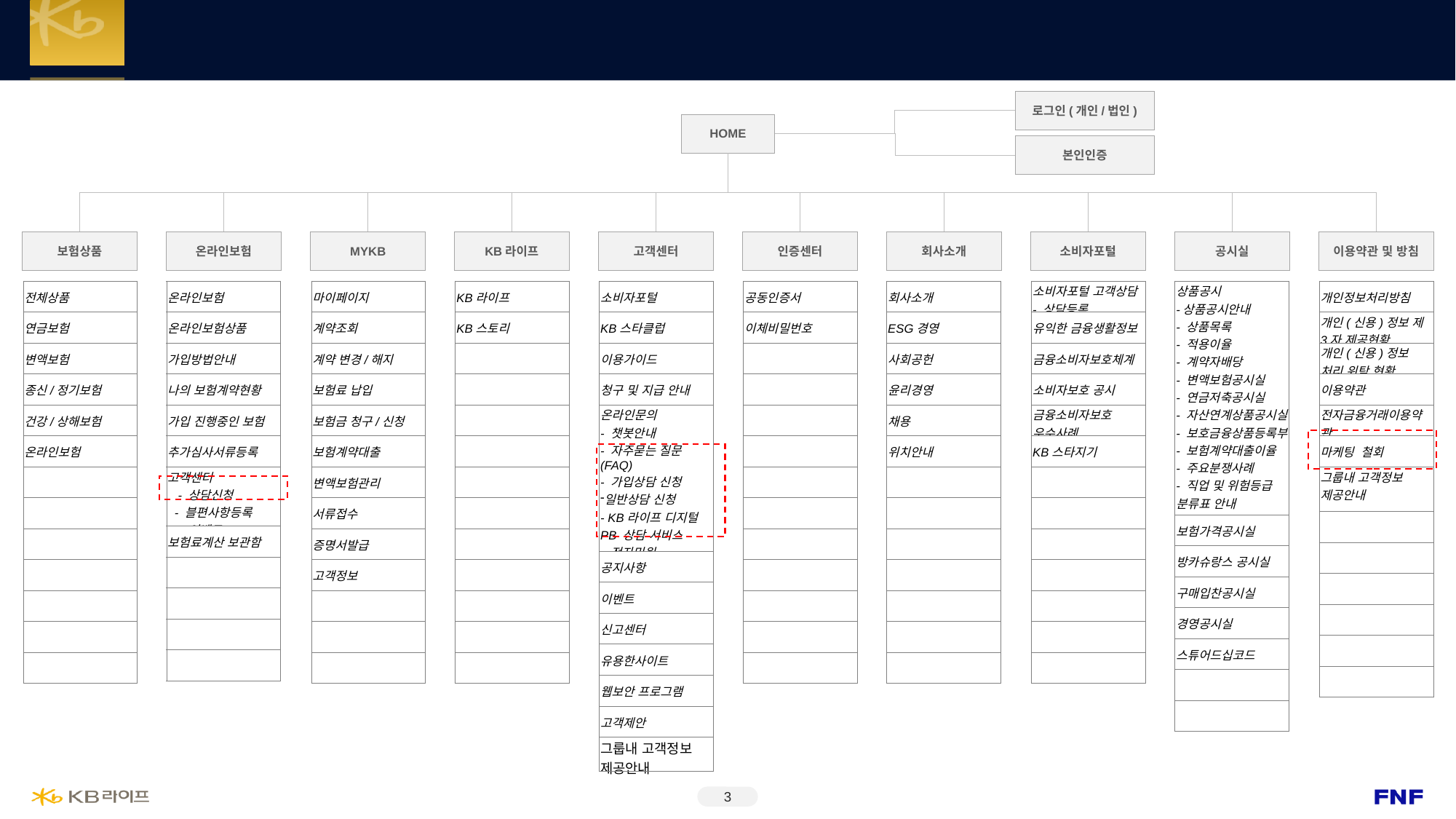

메뉴구조도
로그인(개인/법인)
HOME
본인인증
보험상품
온라인보험
MYKB
KB라이프
고객센터
인증센터
회사소개
소비자포털
공시실
이용약관 및 방침
| 전체상품 |
| --- |
| 연금보험 |
| 변액보험 |
| 종신/정기보험 |
| 건강/상해보험 |
| 온라인보험 |
|  |
|  |
|  |
|  |
|  |
|  |
|  |
| 온라인보험 |
| --- |
| 온라인보험상품 |
| 가입방법안내 |
| 나의 보험계약현황 |
| 가입 진행중인 보험 |
| 추가심사서류등록 |
| 고객센터 - 상담신청 - 블편사항등록 - 이벤트 |
| 보험료계산 보관함 |
|  |
|  |
|  |
|  |
| 마이페이지 |
| --- |
| 계약조회 |
| 계약 변경/해지 |
| 보험료 납입 |
| 보험금 청구/신청 |
| 보험계약대출 |
| 변액보험관리 |
| 서류접수 |
| 증명서발급 |
| 고객정보 |
|  |
|  |
|  |
| KB라이프 |
| --- |
| KB스토리 |
|  |
|  |
|  |
|  |
|  |
|  |
|  |
|  |
|  |
|  |
|  |
| 소비자포털 |
| --- |
| KB스타클럽 |
| 이용가이드 |
| 청구 및 지급 안내 |
| 온라인문의 - 챗봇안내 - 자주묻는 질문(FAQ) - 가입상담 신청 일반상담 신청 - KB라이프 디지털 PB 상담 서비스 - 전자민원 - 문의내역조회 |
| 공지사항 |
| 이벤트 |
| 신고센터 |
| 유용한사이트 |
| 웹보안 프로그램 |
| 고객제안 |
| 그룹내 고객정보 제공안내 |
| 공동인증서 |
| --- |
| 이체비밀번호 |
|  |
|  |
|  |
|  |
|  |
|  |
|  |
|  |
|  |
|  |
|  |
| 회사소개 |
| --- |
| ESG경영 |
| 사회공헌 |
| 윤리경영 |
| 채용 |
| 위치안내 |
|  |
|  |
|  |
|  |
|  |
|  |
|  |
| 소비자포털 고객상담 - 상담등록 |
| --- |
| 유익한 금융생활정보 |
| 금융소비자보호체계 |
| 소비자보호 공시 |
| 금융소비자보호 우수사례 |
| KB스타지기 |
|  |
|  |
|  |
|  |
|  |
|  |
|  |
| 상품공시 -상품공시안내 - 상품목록 - 적용이율 - 계약자배당 - 변액보험공시실 - 연금저축공시실 - 자산연계상품공시실 - 보호금융상품등록부 - 보험계약대출이율 - 주요분쟁사례 - 직업 및 위험등급 분류표 안내 - 토직연금공시실 |
| --- |
| 보험가격공시실 |
| 방카슈랑스 공시실 |
| 구매입찬공시실 |
| 경영공시실 |
| 스튜어드십코드 |
|  |
|  |
| 개인정보처리방침 |
| --- |
| 개인(신용)정보 제3자 제공현황 |
| 개인(신용)정보 처리 위탁 현황 |
| 이용약관 |
| 전자금융거래이용약관 |
| 마케팅 철회 |
| 그룹내 고객정보 제공안내 |
|  |
|  |
|  |
|  |
|  |
|  |